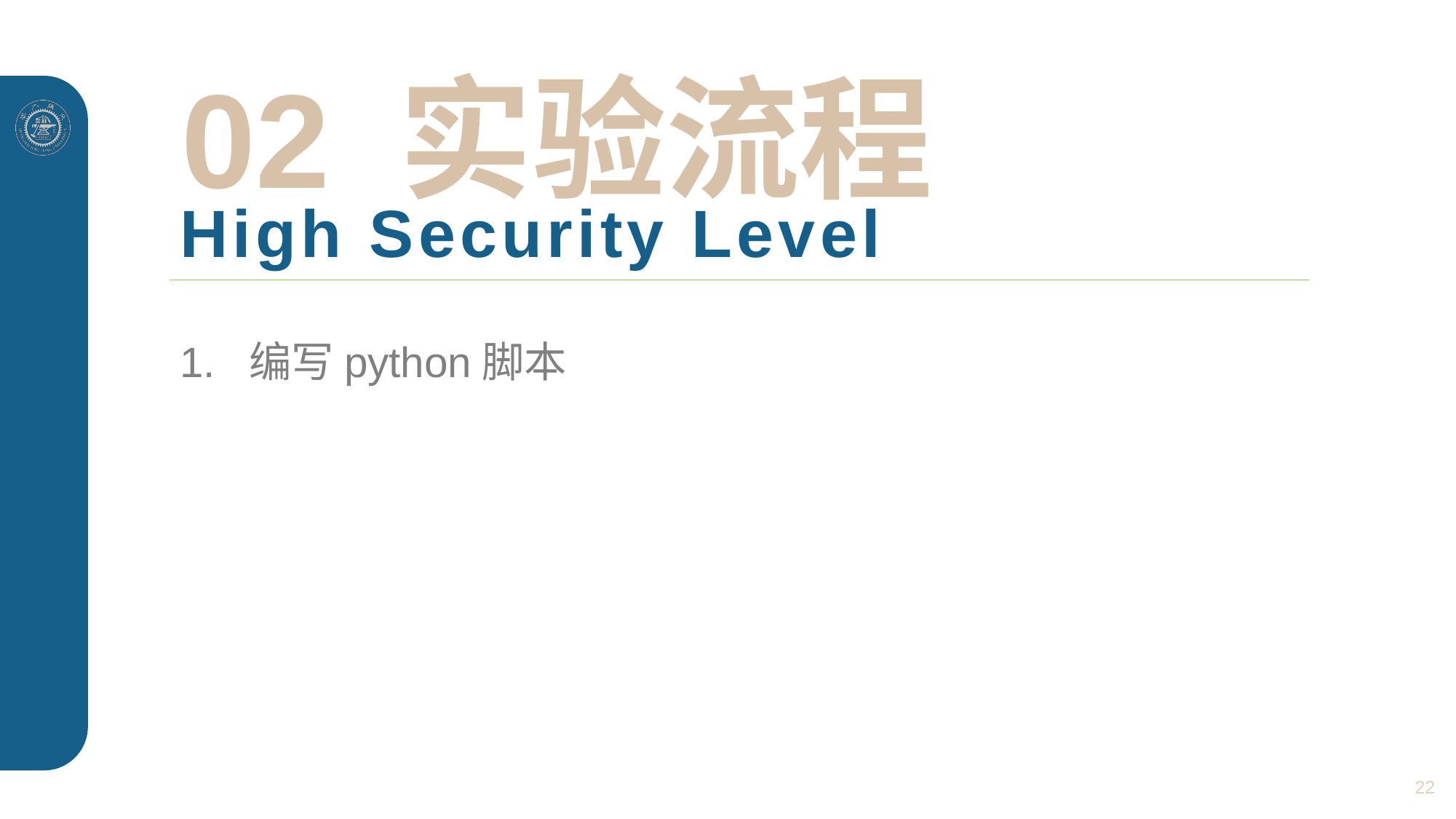

02 实验流程
# High Security Level
1.  编写python脚本
22